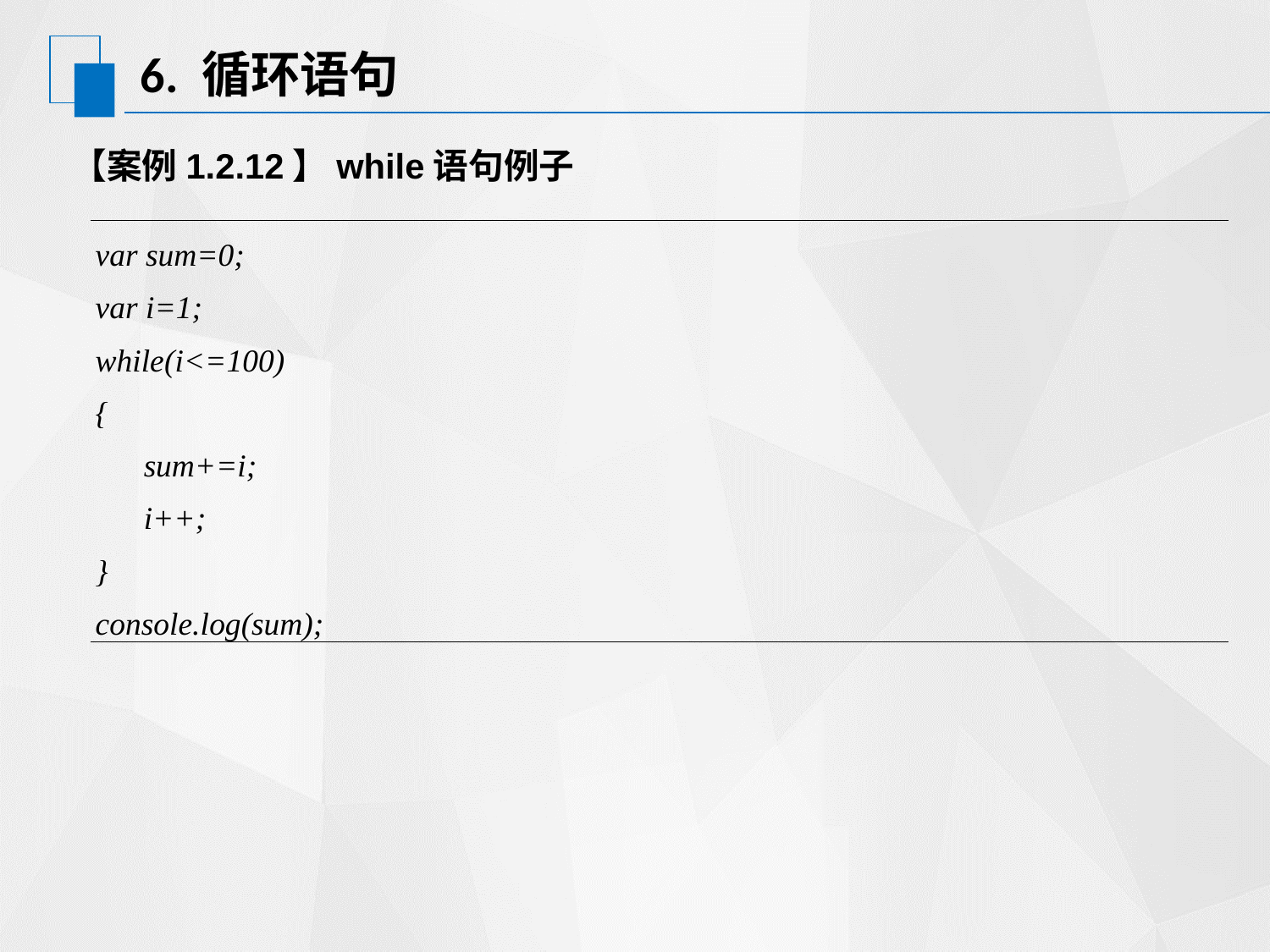

# 6. 循环语句
【案例1.2.12】while语句例子
| var sum=0; var i=1; while(i<=100) { sum+=i; i++; } console.log(sum); |
| --- |